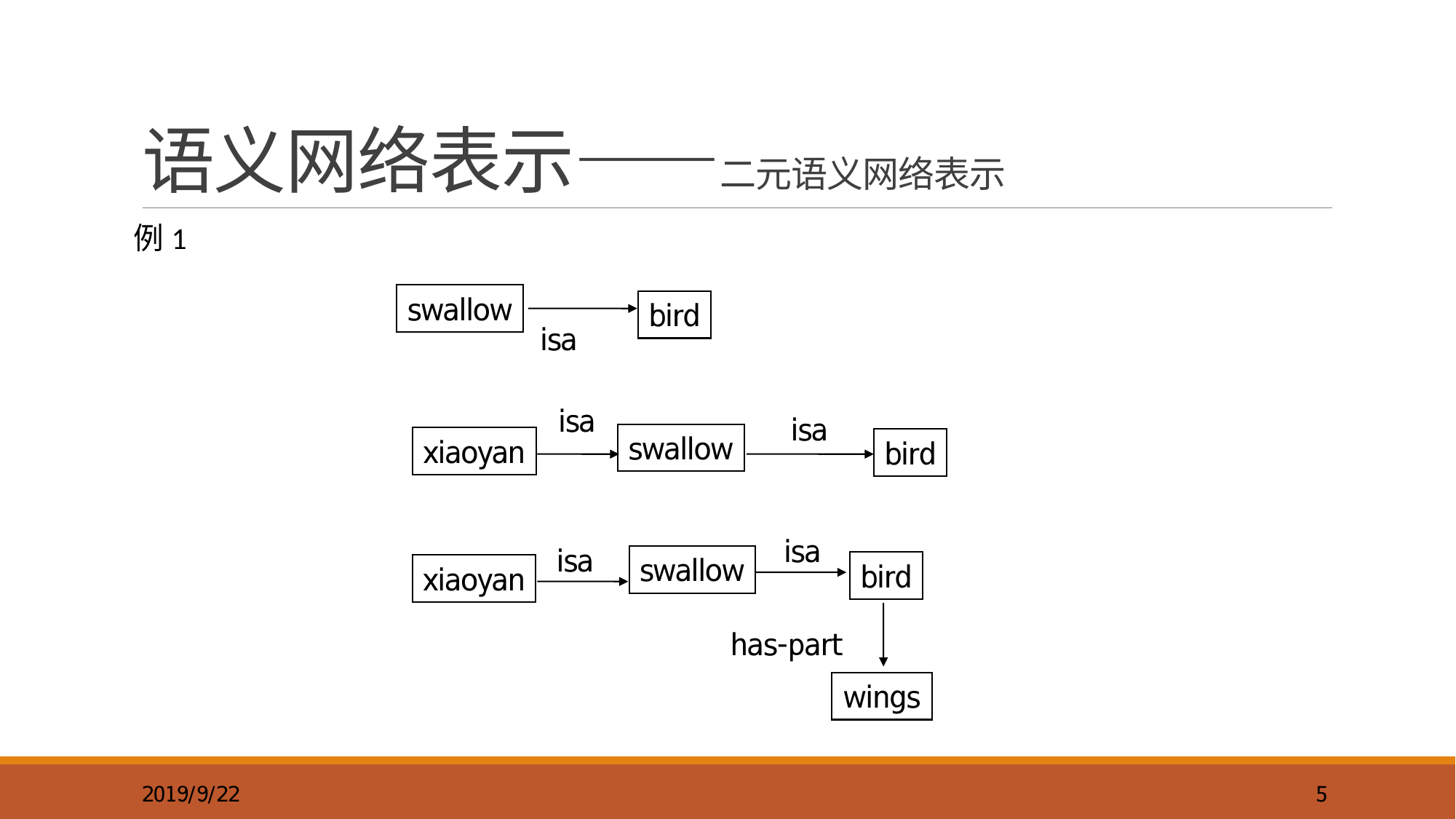

5
# 语义网络表示——二元语义网络表示
例1

swallow
bird

isa
isa
isa
swallow
bird

xiaoyan

isa
isa
swallow
bird
xiaoyan

has-part
wings
2019/9/22